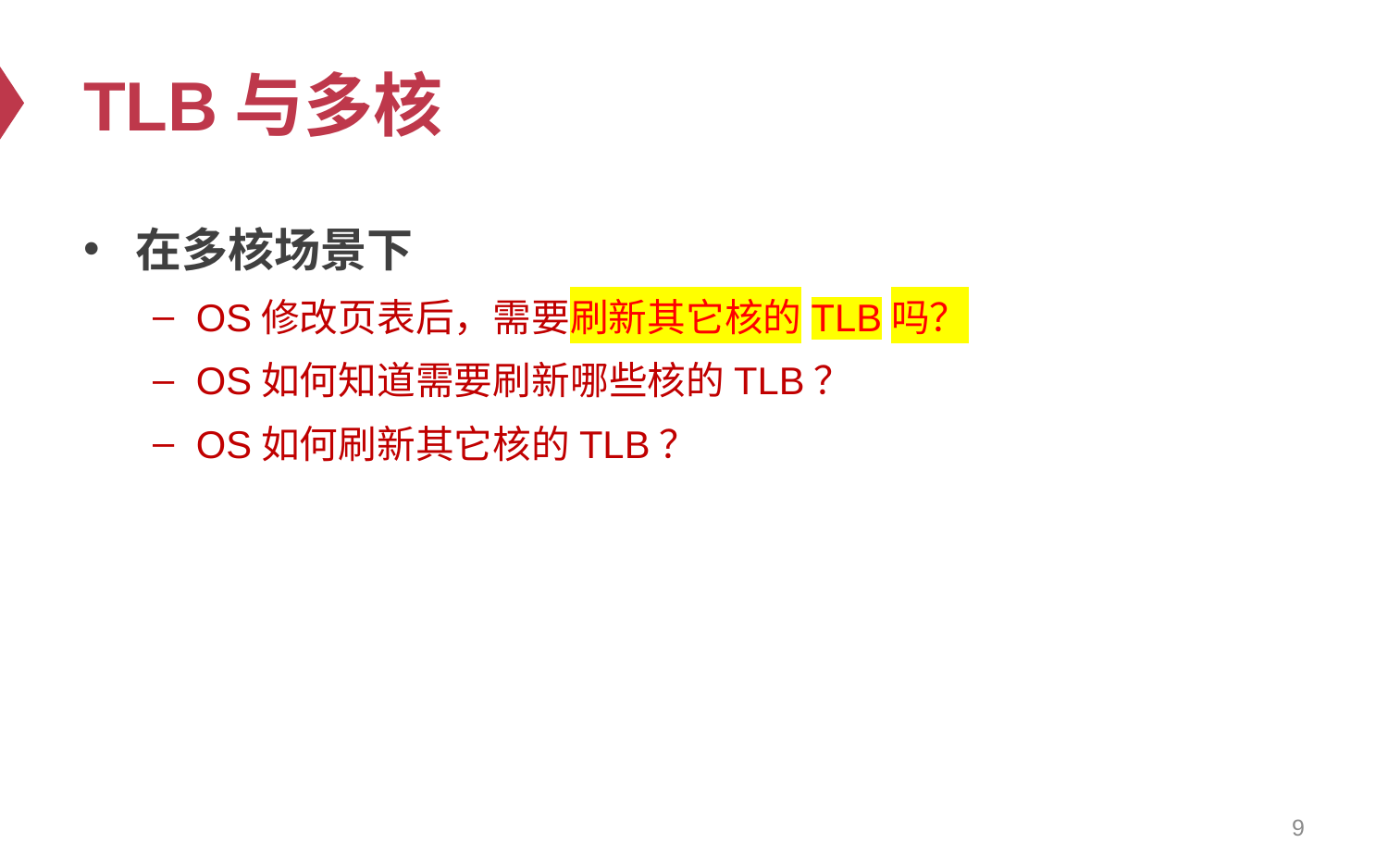

# TLB与多核
在多核场景下
OS修改页表后，需要刷新其它核的TLB吗？
OS如何知道需要刷新哪些核的TLB？
OS如何刷新其它核的TLB？

9